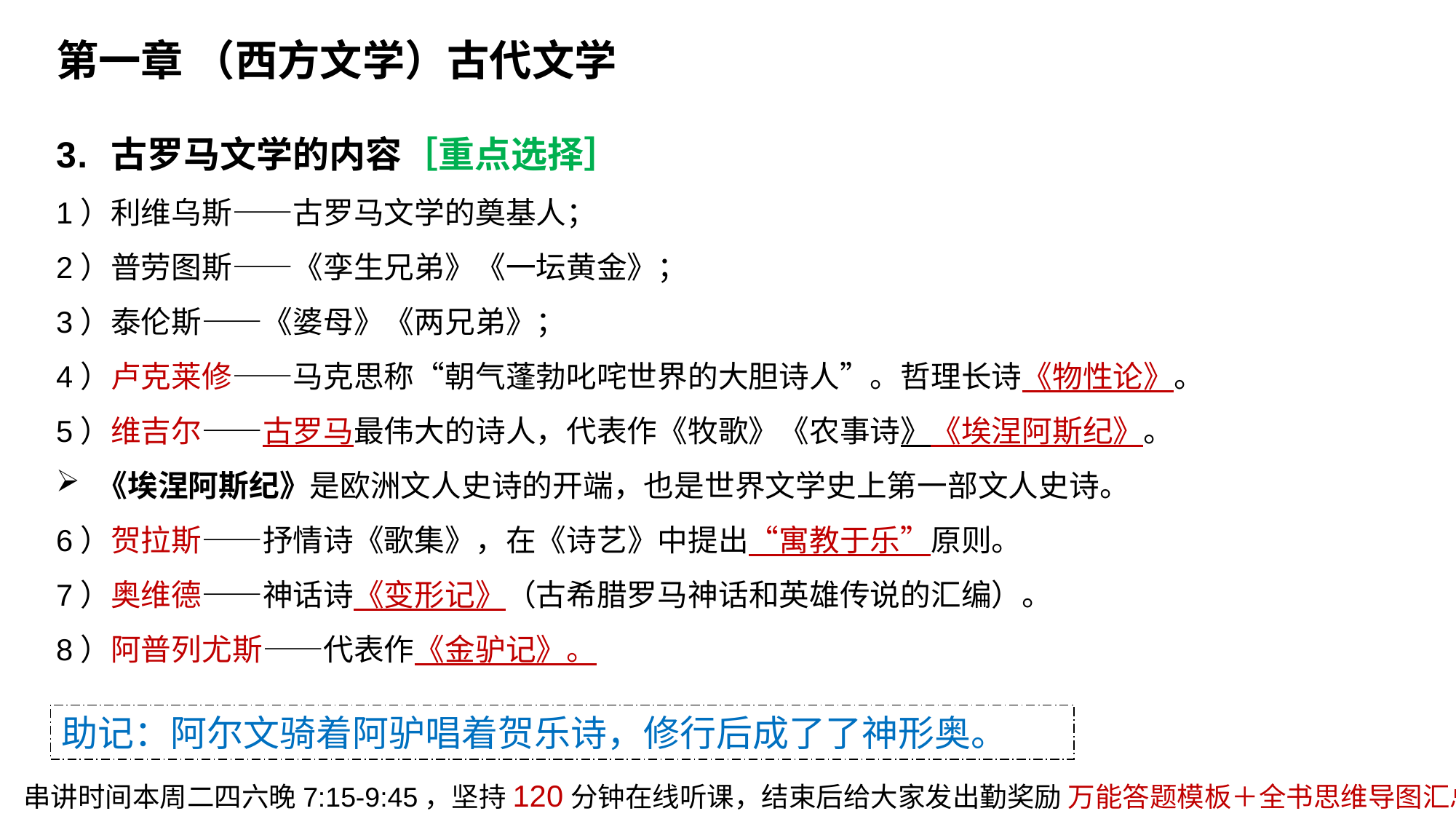

第一章 （西方文学）古代文学
古罗马文学的内容［重点选择］
1）利维乌斯——古罗马文学的奠基人；
2）普劳图斯——《孪生兄弟》《一坛黄金》；
3）泰伦斯——《婆母》《两兄弟》；
4）卢克莱修——马克思称“朝气蓬勃叱咤世界的大胆诗人”。哲理长诗《物性论》。
5）维吉尔——古罗马最伟大的诗人，代表作《牧歌》《农事诗》《埃涅阿斯纪》。
《埃涅阿斯纪》是欧洲文人史诗的开端，也是世界文学史上第一部文人史诗。
6）贺拉斯——抒情诗《歌集》，在《诗艺》中提出“寓教于乐”原则。
7）奥维德——神话诗《变形记》（古希腊罗马神话和英雄传说的汇编）。
8）阿普列尤斯——代表作《金驴记》。

助记：阿尔文骑着阿驴唱着贺乐诗，修行后成了了神形奥。